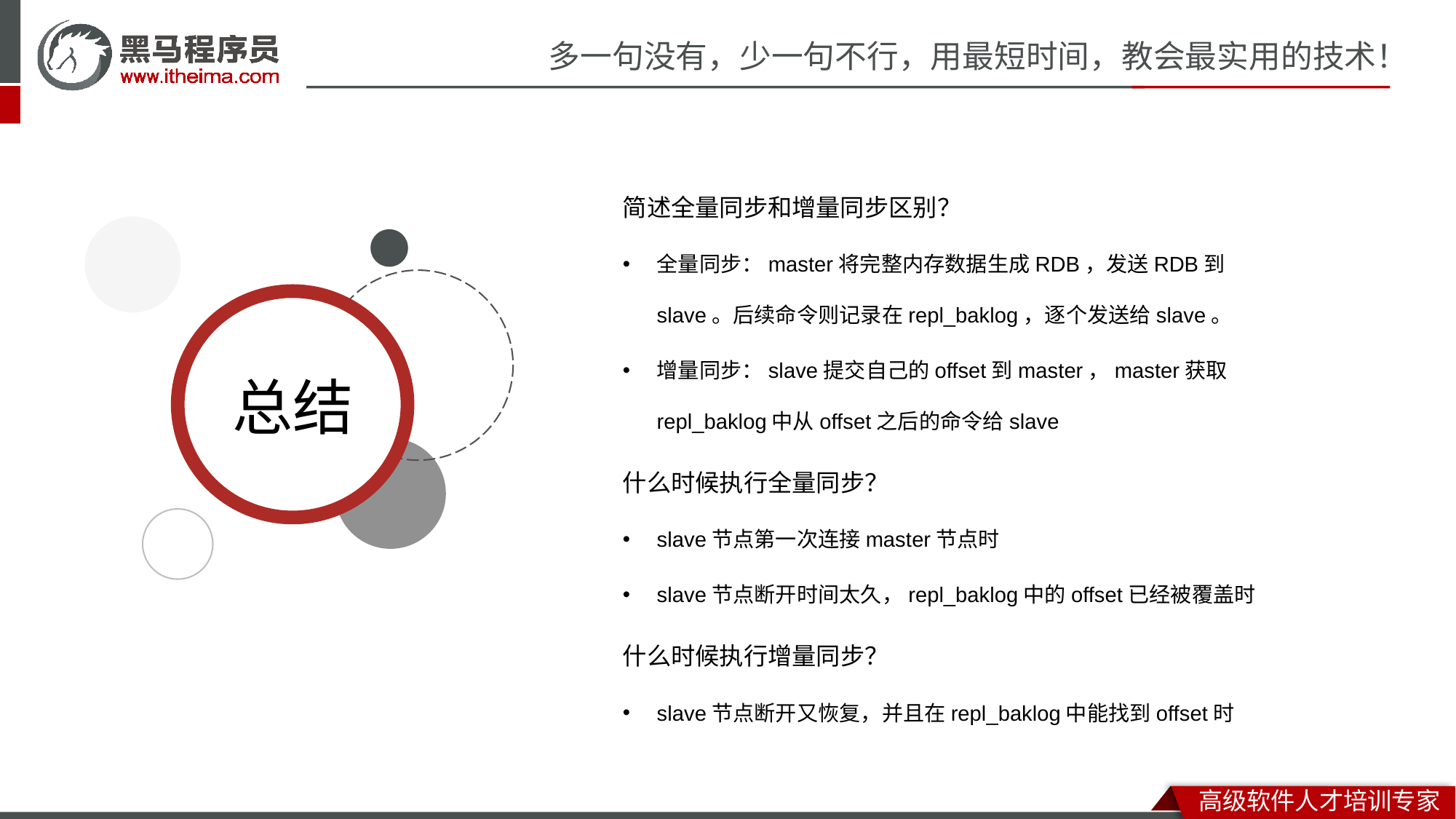

简述全量同步和增量同步区别？
全量同步：master将完整内存数据生成RDB，发送RDB到slave。后续命令则记录在repl_baklog，逐个发送给slave。
增量同步：slave提交自己的offset到master，master获取repl_baklog中从offset之后的命令给slave
什么时候执行全量同步？
slave节点第一次连接master节点时
slave节点断开时间太久，repl_baklog中的offset已经被覆盖时
什么时候执行增量同步？
slave节点断开又恢复，并且在repl_baklog中能找到offset时